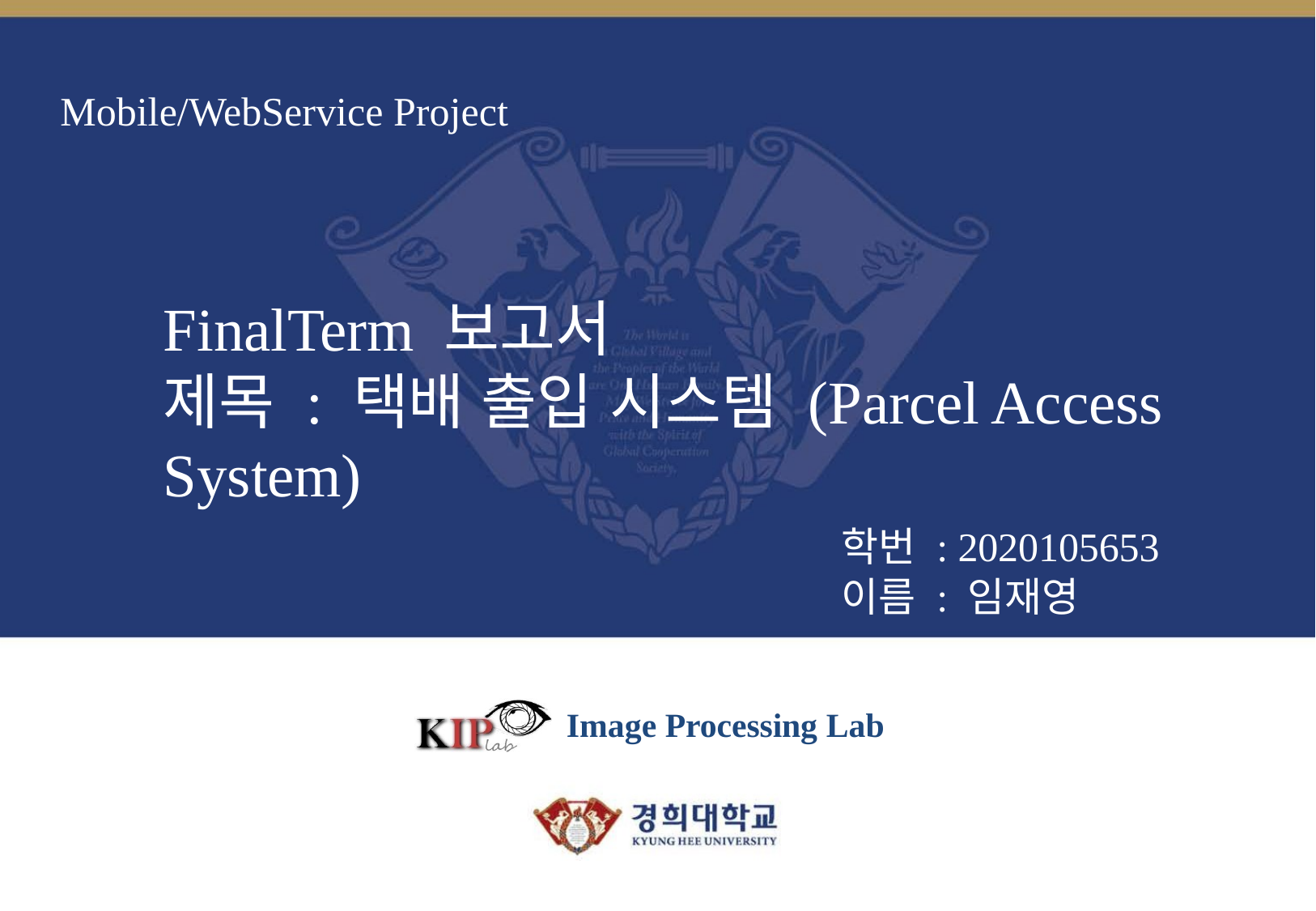

# Mobile/WebService Project
FinalTerm 보고서
제목 : 택배 출입 시스템 (Parcel Access System)
학번 : 2020105653
이름 : 임재영

Image Processing Lab